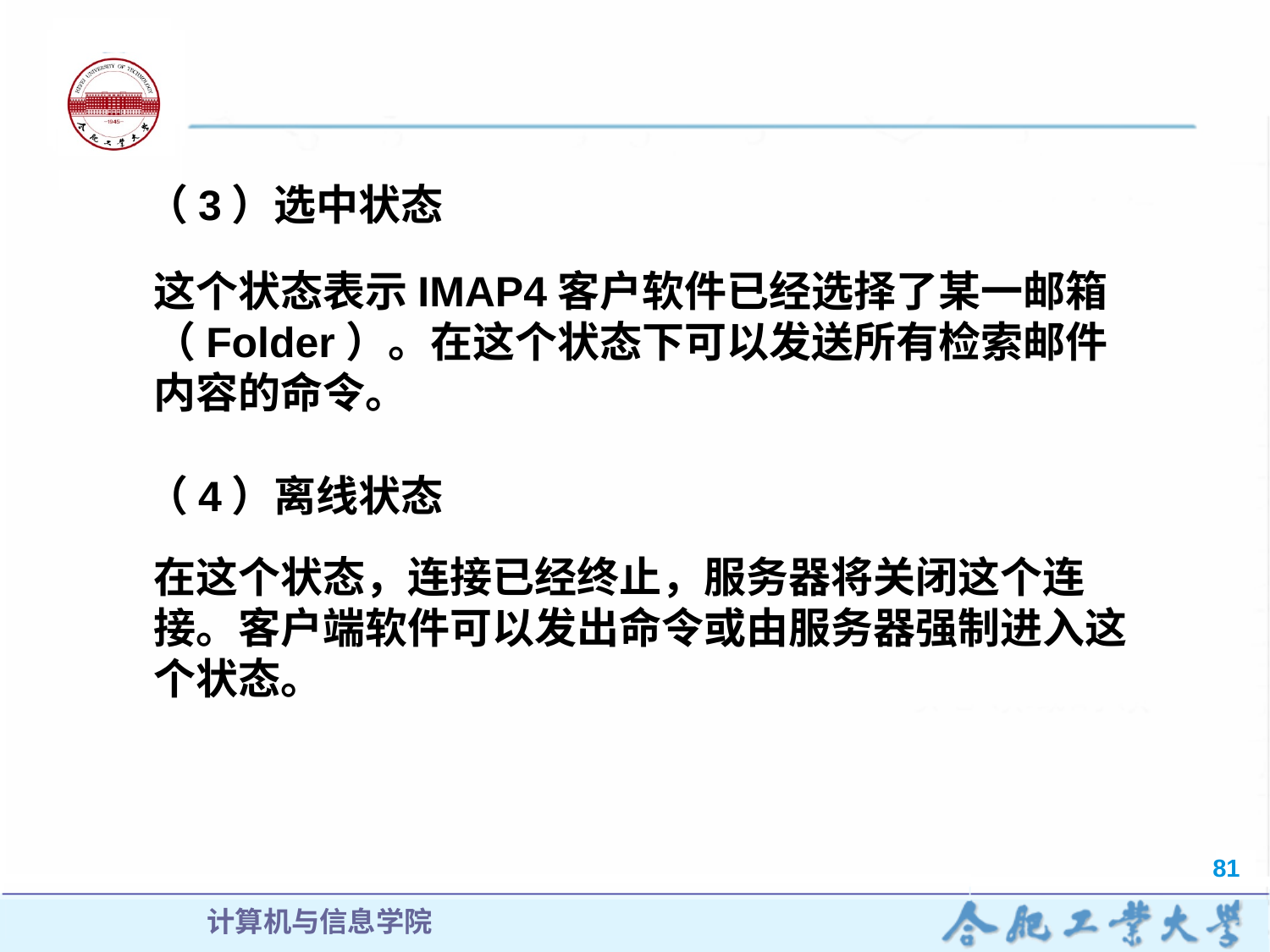

（3）选中状态
这个状态表示IMAP4客户软件已经选择了某一邮箱（Folder）。在这个状态下可以发送所有检索邮件内容的命令。
（4）离线状态
在这个状态，连接已经终止，服务器将关闭这个连接。客户端软件可以发出命令或由服务器强制进入这个状态。